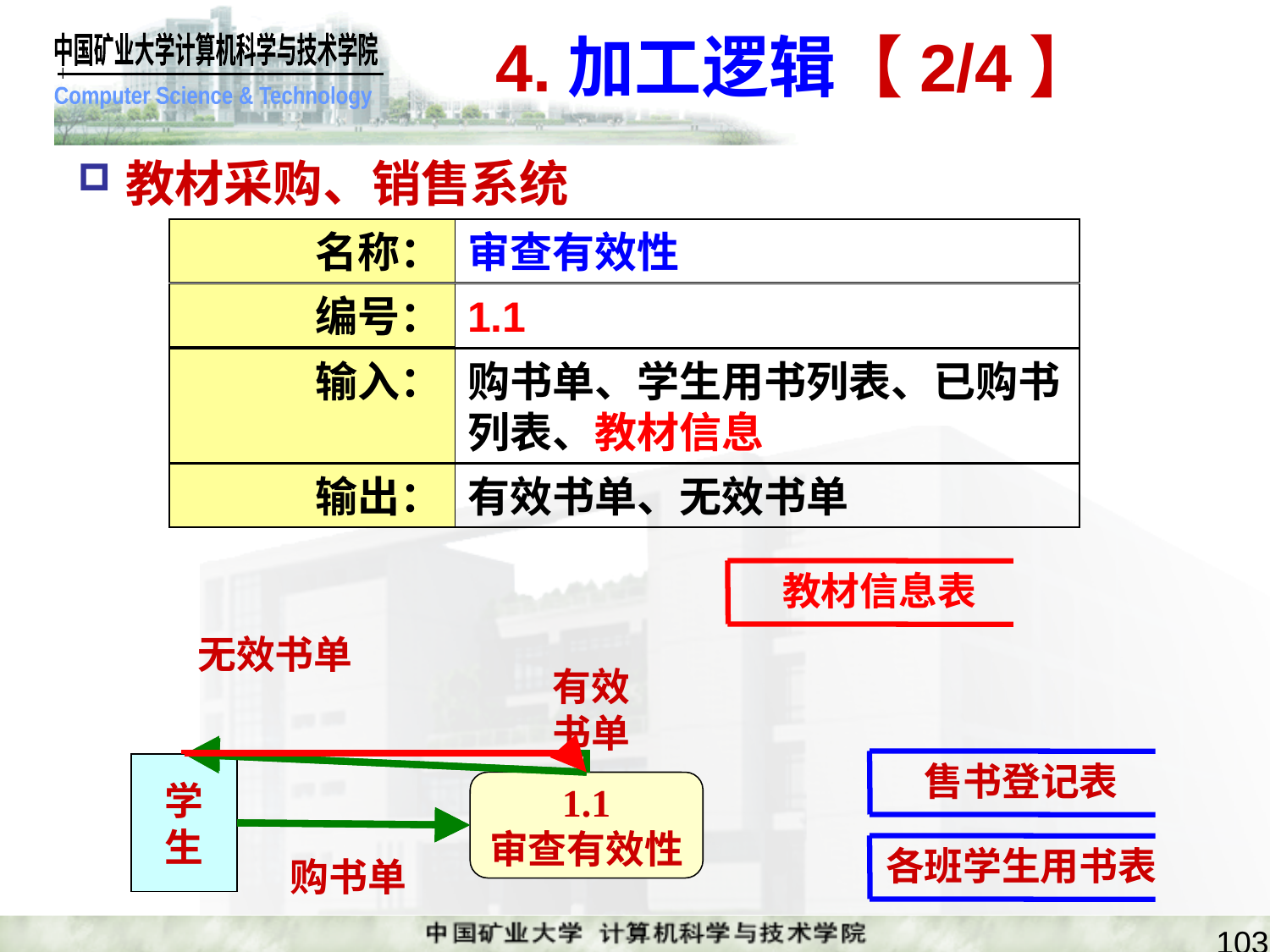

# 4.加工逻辑【2/4】
教材采购、销售系统

名称：
审查有效性
编号：
1.1
输入：

购书单、学生用书列表、已购书列表、教材信息
输出：
有效书单、无效书单
教材信息表

有效
书单
无效书单
售书登记表

学
生
1.1
审查有效性
购书单
各班学生用书表

103